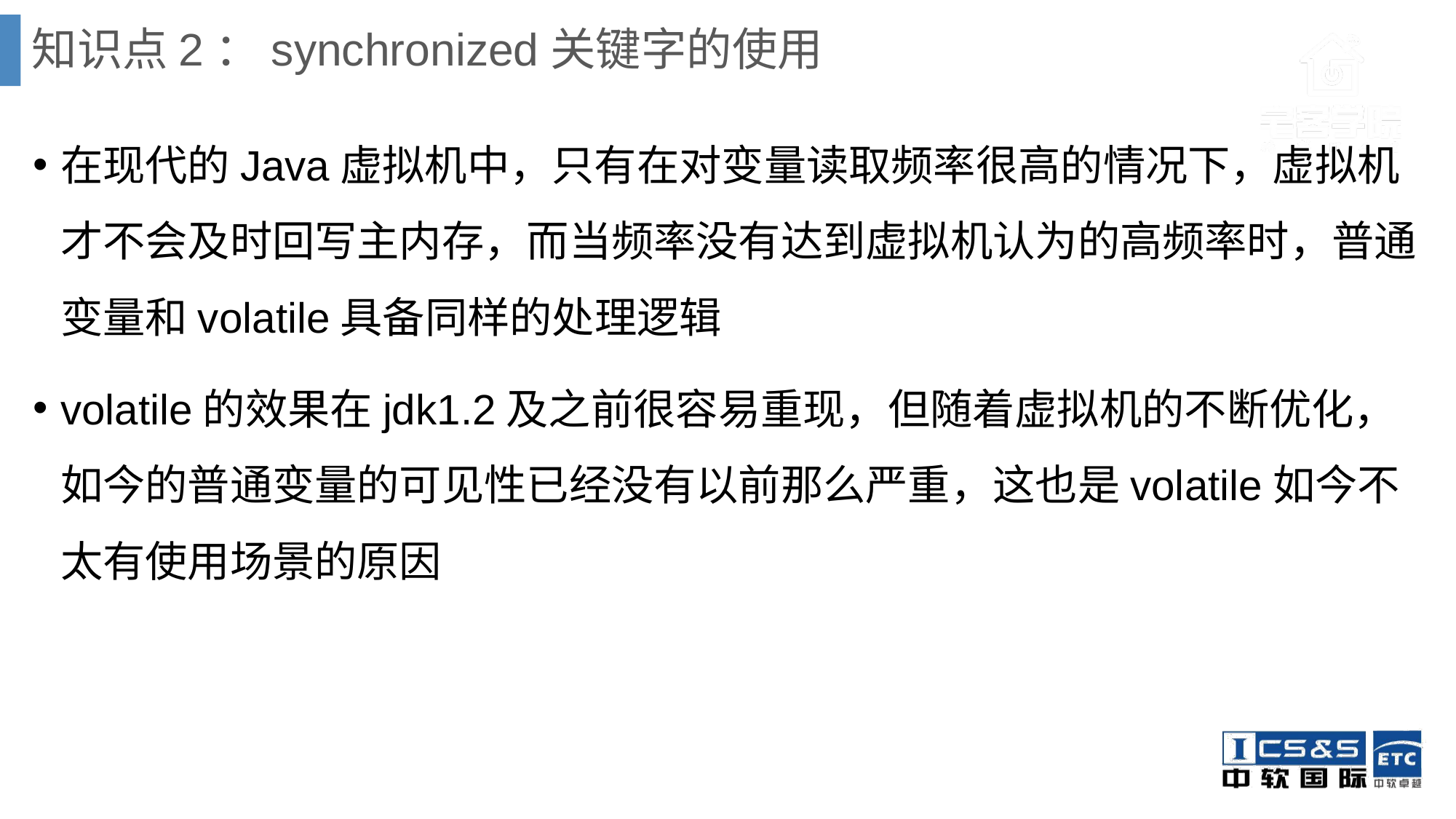

# 知识点2：synchronized关键字的使用
在现代的Java虚拟机中，只有在对变量读取频率很高的情况下，虚拟机才不会及时回写主内存，而当频率没有达到虚拟机认为的高频率时，普通变量和volatile具备同样的处理逻辑
volatile的效果在jdk1.2及之前很容易重现，但随着虚拟机的不断优化，如今的普通变量的可见性已经没有以前那么严重，这也是volatile如今不太有使用场景的原因